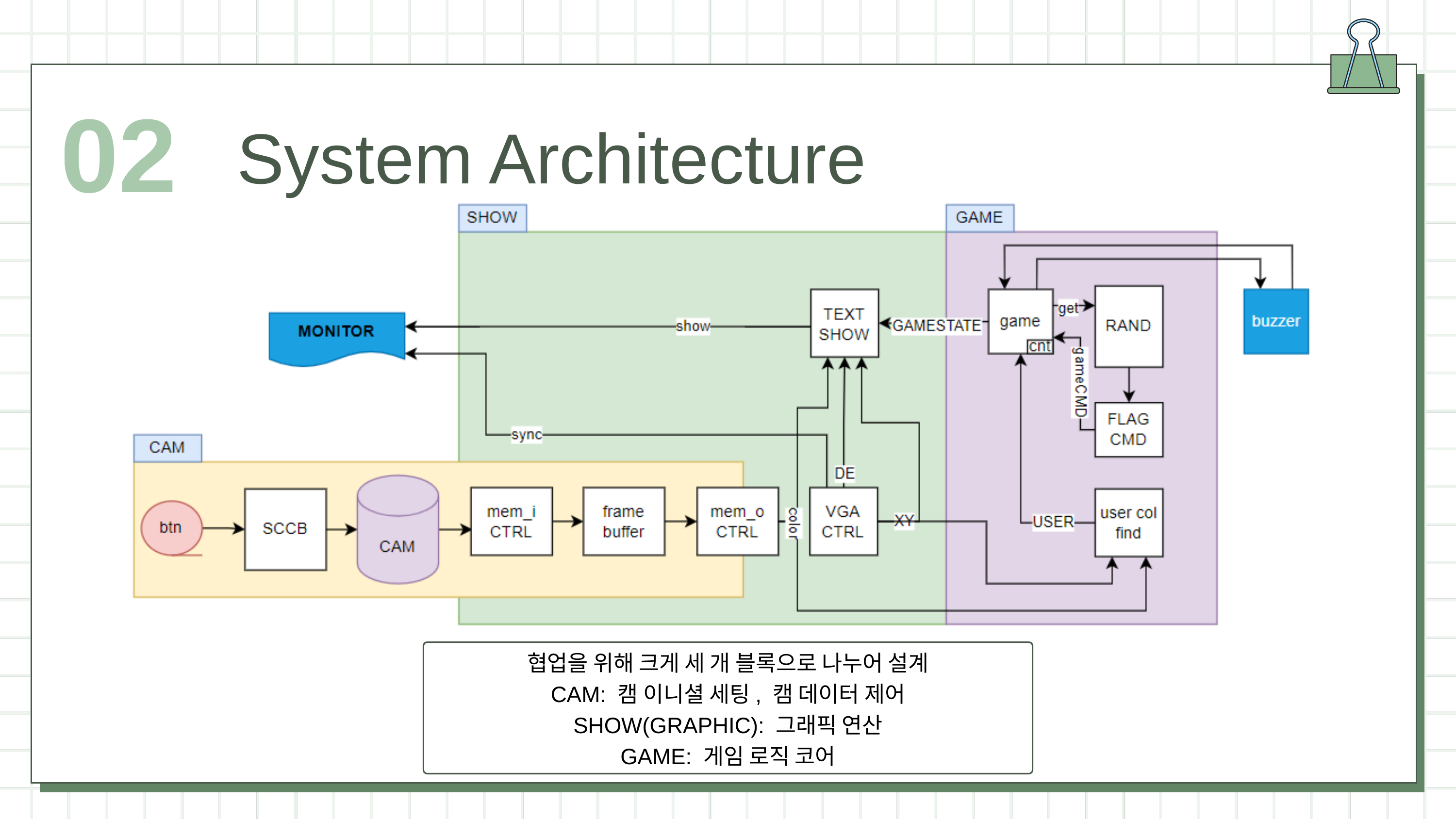

02
System Architecture

협업을 위해 크게 세 개 블록으로 나누어 설계
CAM: 캠 이니셜 세팅, 캠 데이터 제어
SHOW(GRAPHIC): 그래픽 연산
GAME: 게임 로직 코어